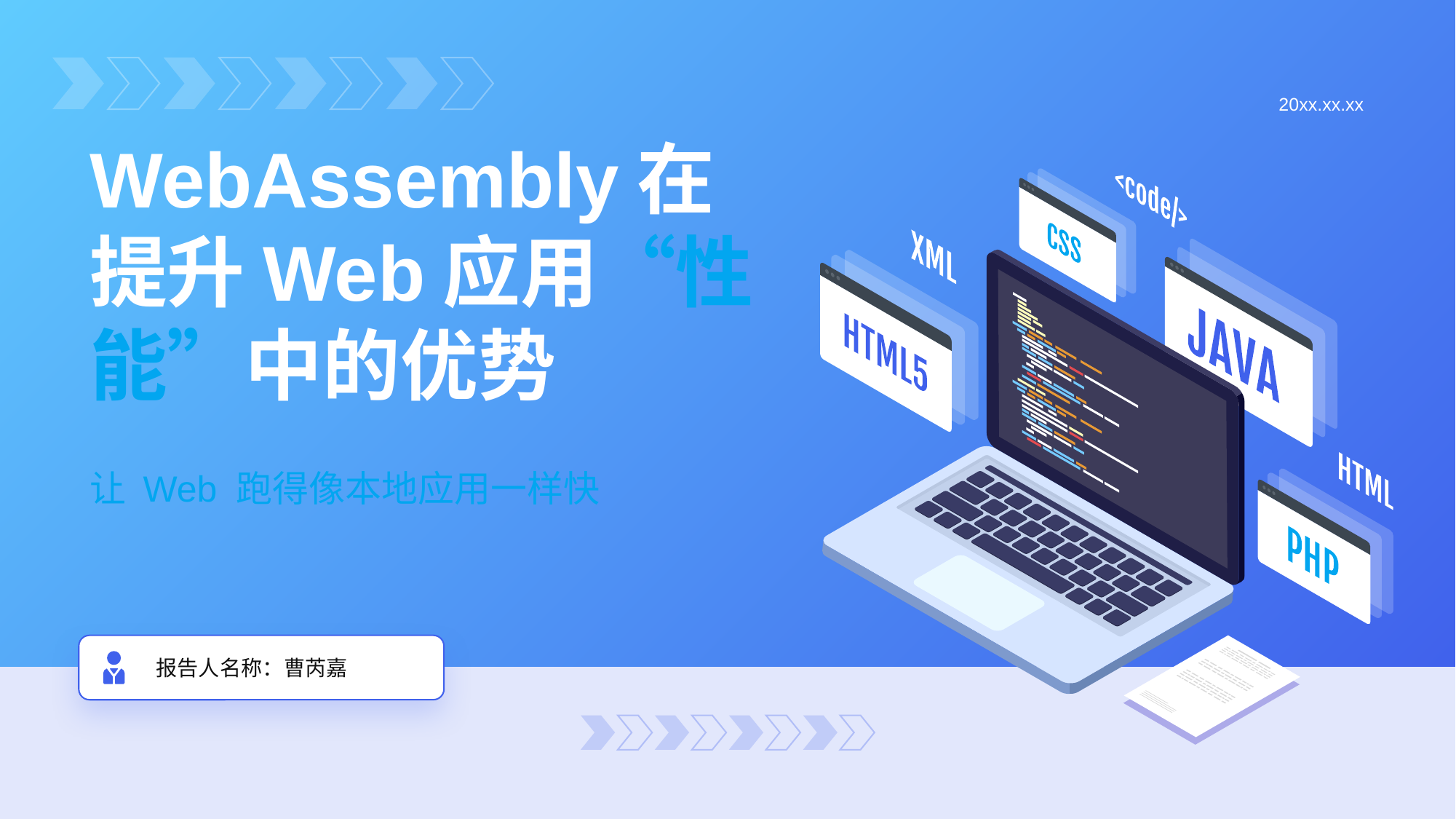

20xx.xx.xx
# WebAssembly在提升Web应用“性能”中的优势
让 Web 跑得像本地应用一样快
报告人名称：曹芮嘉